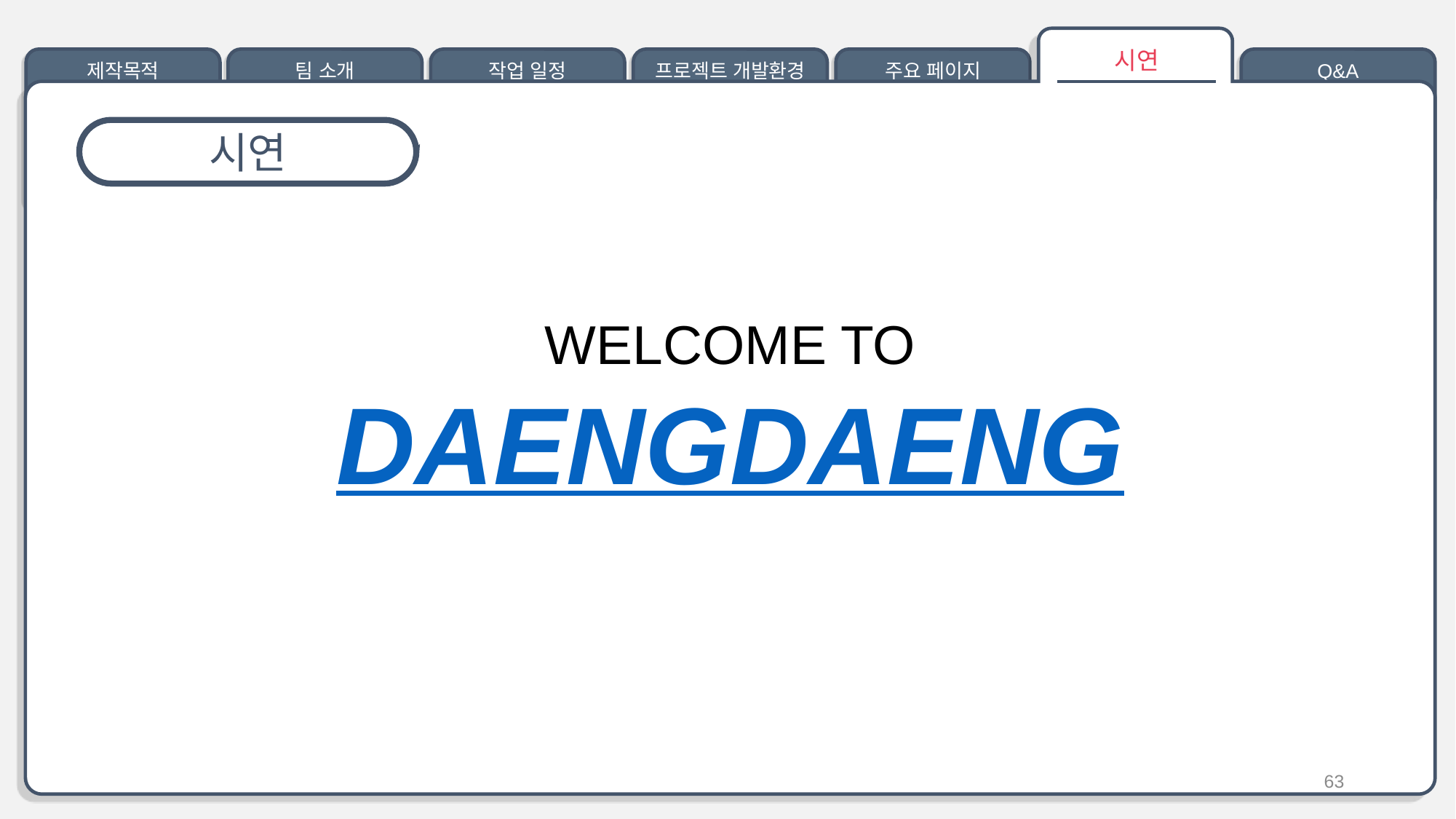

http://localhost:9080/DEMO_Project/
시연
제작목적
팀 소개
작업 일정
프로젝트 개발환경
주요 페이지
Q&A
시연
WELCOME TO
DAENGDAENG
63